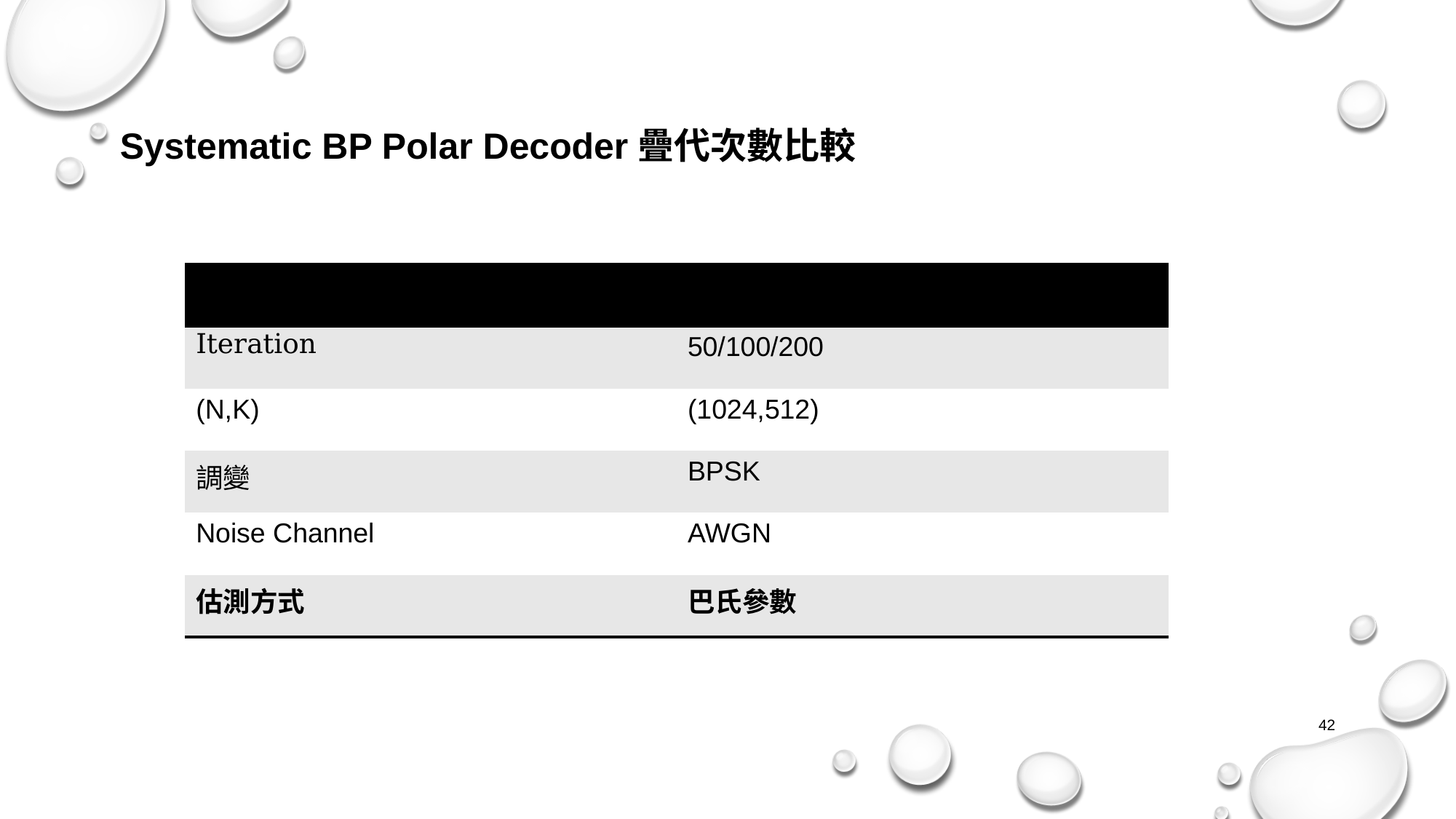

# Systematic BP Polar Decoder疊代次數比較
|  |  |
| --- | --- |
| Iteration | 50/100/200 |
| (N,K) | (1024,512) |
| 調變 | BPSK |
| Noise Channel | AWGN |
| 估測方式 | 巴氏參數 |
42